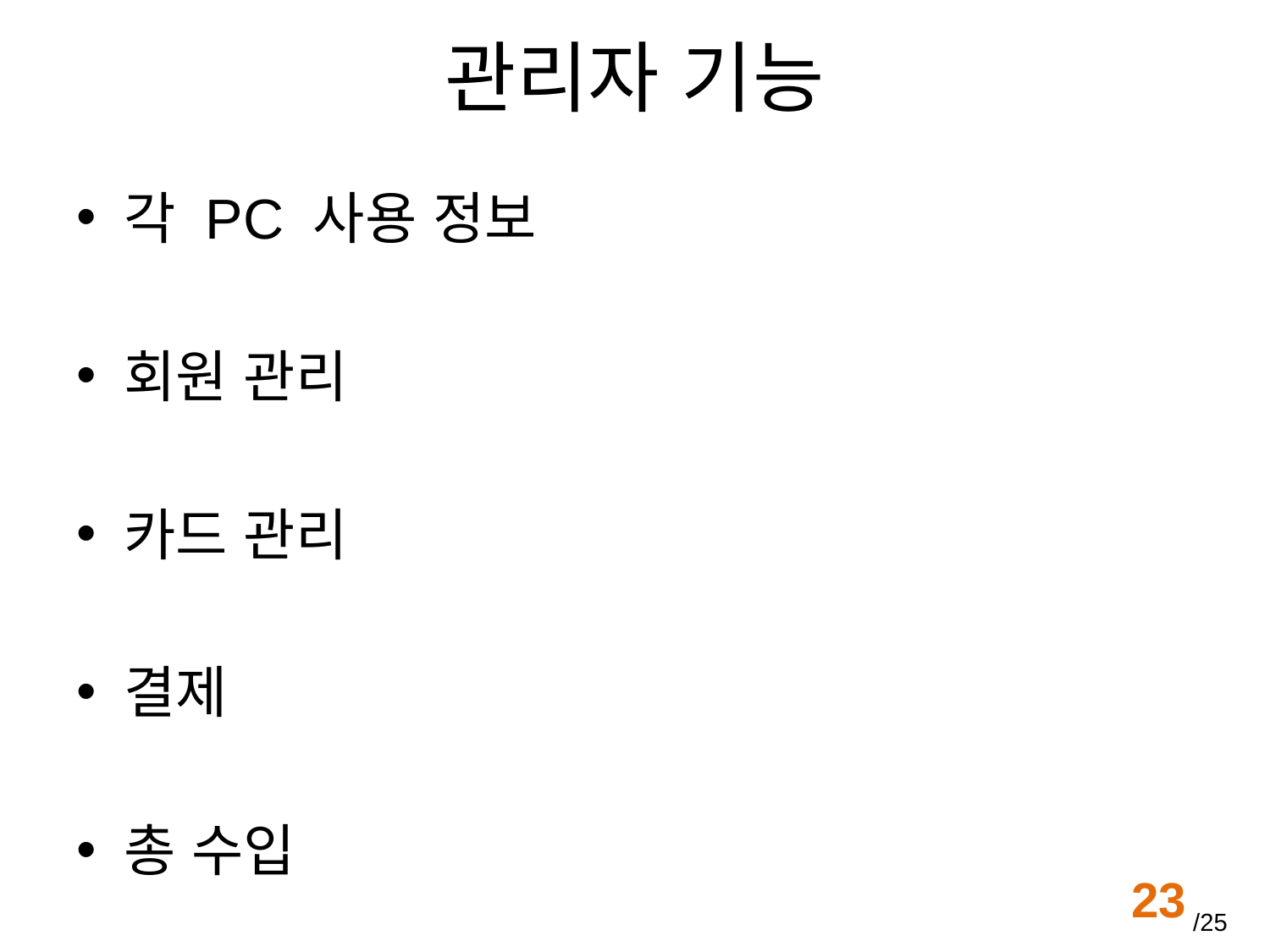

# 관리자 기능
각 PC 사용 정보

회원 관리

카드 관리

결제

총 수입
23